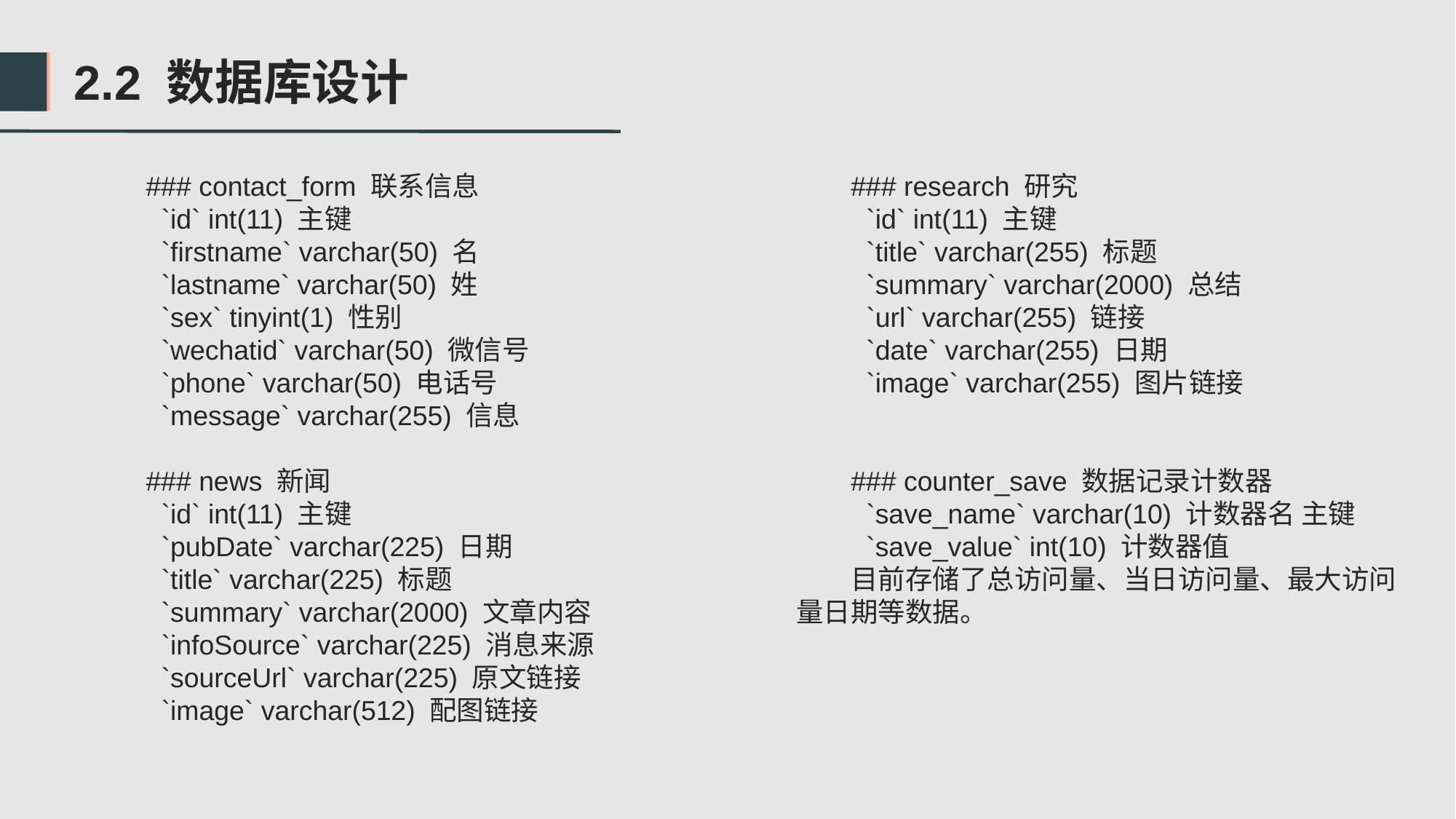

2.2 数据库设计

### contact_form 联系信息
  `id` int(11) 主键
  `firstname` varchar(50) 名
  `lastname` varchar(50) 姓
  `sex` tinyint(1) 性别
  `wechatid` varchar(50) 微信号
  `phone` varchar(50) 电话号
  `message` varchar(255) 信息

### news 新闻
  `id` int(11) 主键
  `pubDate` varchar(225) 日期
  `title` varchar(225) 标题
  `summary` varchar(2000) 文章内容
  `infoSource` varchar(225) 消息来源
  `sourceUrl` varchar(225) 原文链接
  `image` varchar(512) 配图链接

### research 研究
  `id` int(11) 主键
  `title` varchar(255) 标题
  `summary` varchar(2000) 总结
  `url` varchar(255) 链接
  `date` varchar(255) 日期
  `image` varchar(255) 图片链接

### counter_save 数据记录计数器
  `save_name` varchar(10) 计数器名 主键
  `save_value` int(10) 计数器值
目前存储了总访问量、当日访问量、最大访问量日期等数据。